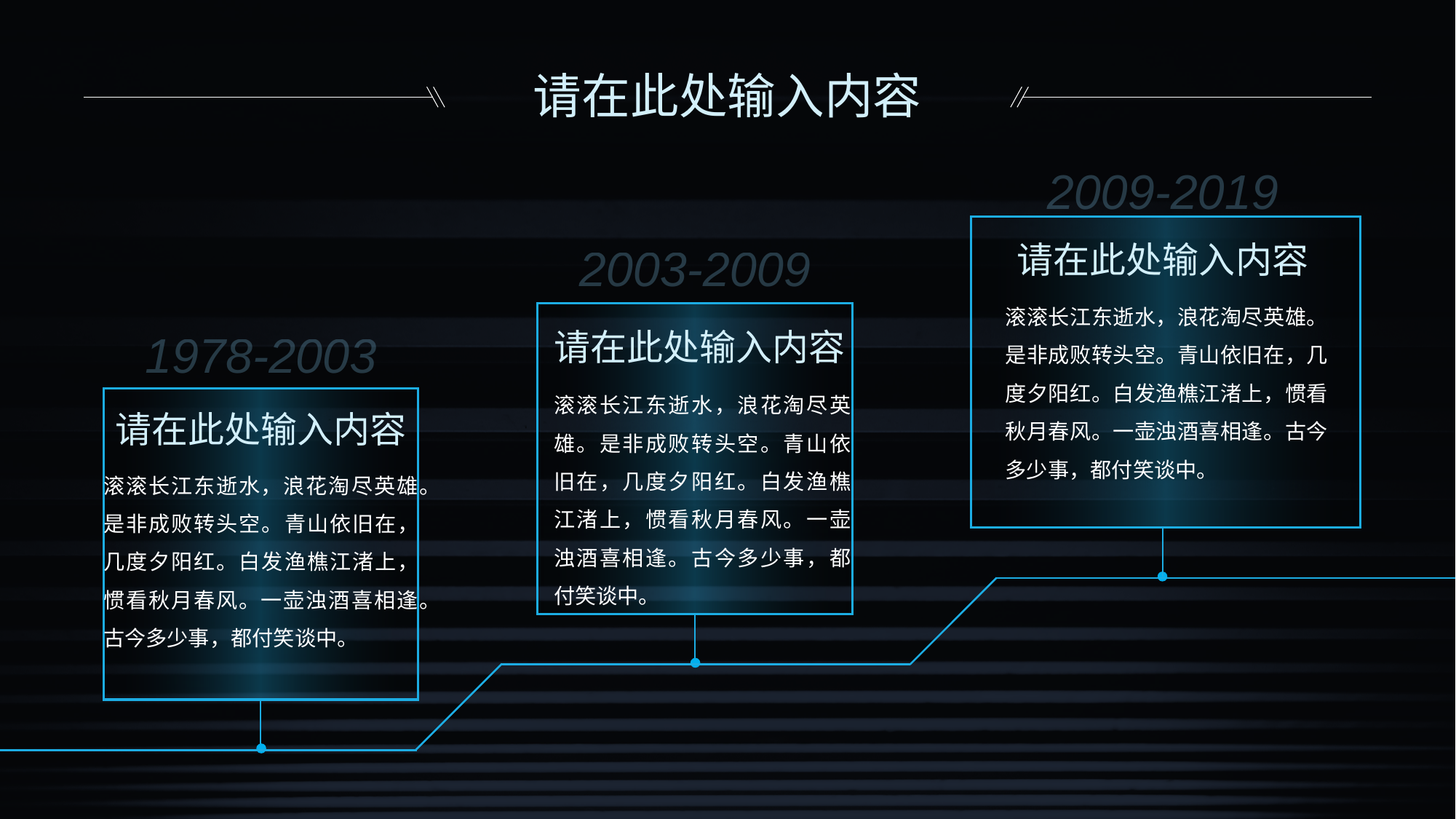

请在此处输入内容
2009-2019

2003-2009
请在此处输入内容
滚滚长江东逝水，浪花淘尽英雄。是非成败转头空。青山依旧在，几度夕阳红。白发渔樵江渚上，惯看秋月春风。一壶浊酒喜相逢。古今多少事，都付笑谈中。

1978-2003
请在此处输入内容
滚滚长江东逝水，浪花淘尽英雄。是非成败转头空。青山依旧在，几度夕阳红。白发渔樵江渚上，惯看秋月春风。一壶浊酒喜相逢。古今多少事，都付笑谈中。

请在此处输入内容
滚滚长江东逝水，浪花淘尽英雄。是非成败转头空。青山依旧在，几度夕阳红。白发渔樵江渚上，惯看秋月春风。一壶浊酒喜相逢。古今多少事，都付笑谈中。